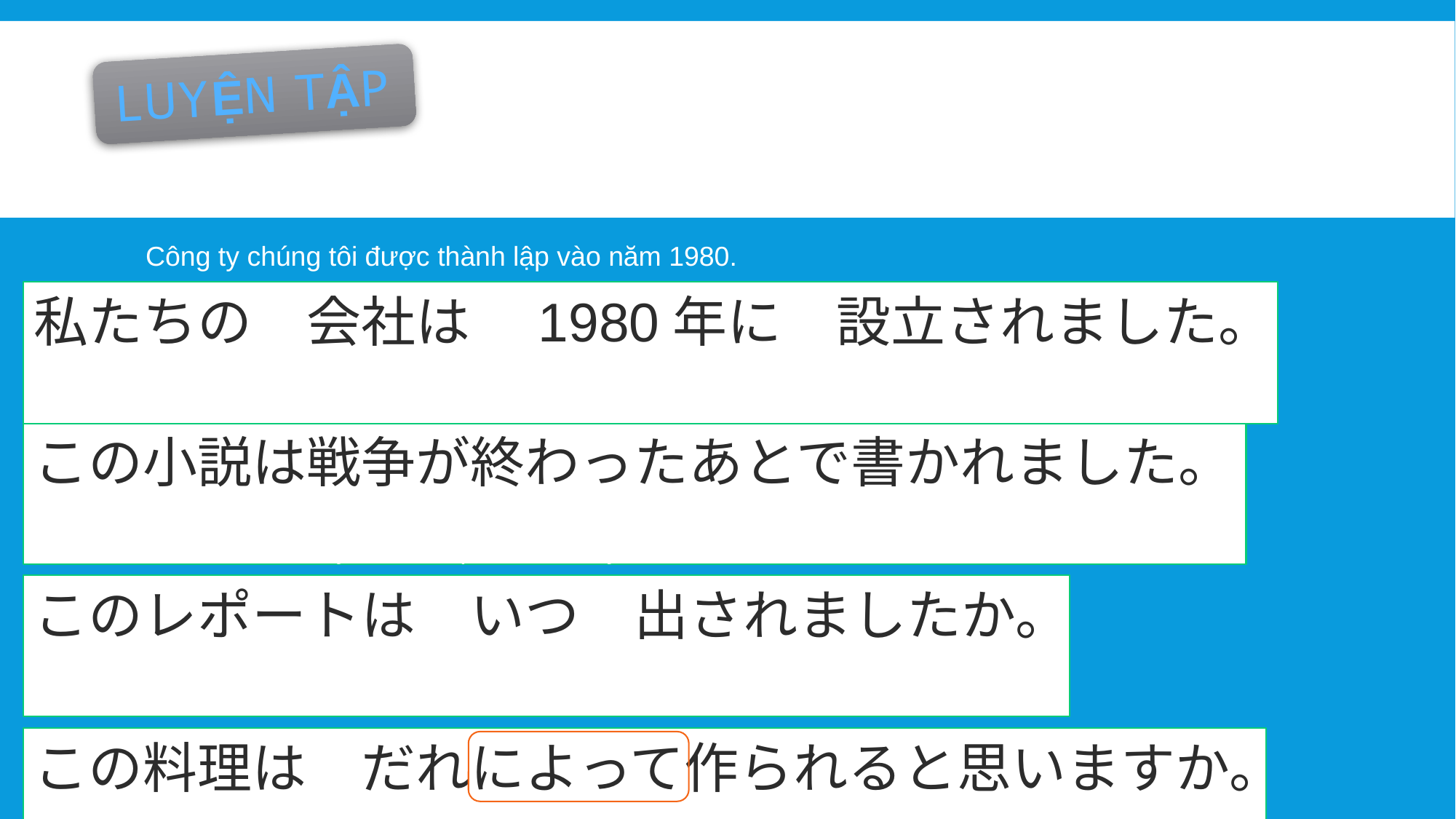

LUYỆN TẬP
Công ty chúng tôi được thành lập vào năm 1980.
私たちの　会社は　1980年に　設立されました。
Cuốn tiểu thuyết này được viết sau khi chiến tranh kết thúc.
この小説は戦争が終わったあとで書かれました。
Bản báo cáo này được nộp khi nào vậy?
このレポートは　いつ　出されましたか。
Theo bạn món ăn này được làm bởi ai?
この料理は　だれによって作られると思いますか。